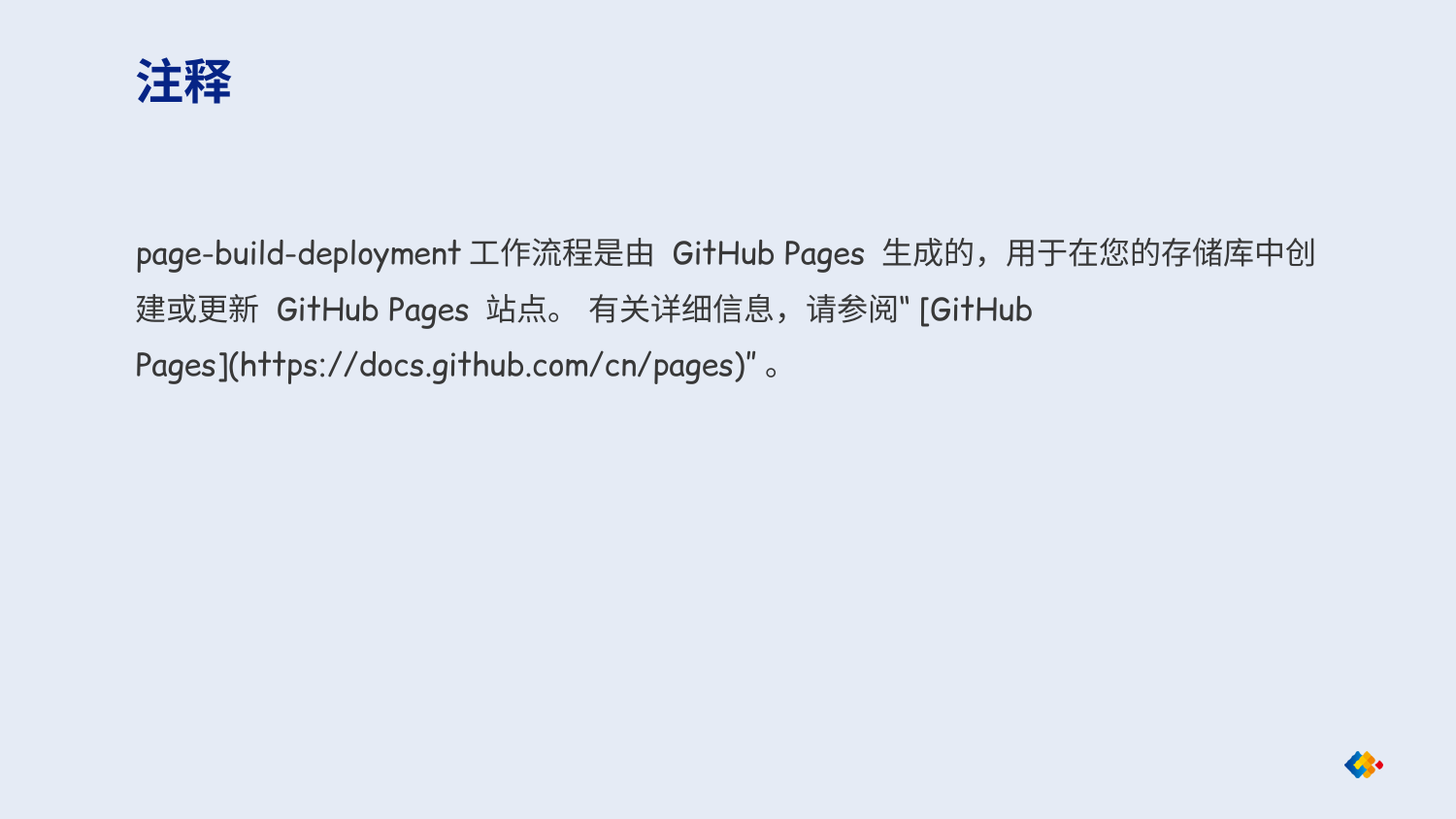

注释
page-build-deployment工作流程是由 GitHub Pages 生成的，用于在您的存储库中创建或更新 GitHub Pages 站点。 有关详细信息，请参阅“[GitHub Pages](https://docs.github.com/cn/pages)”。